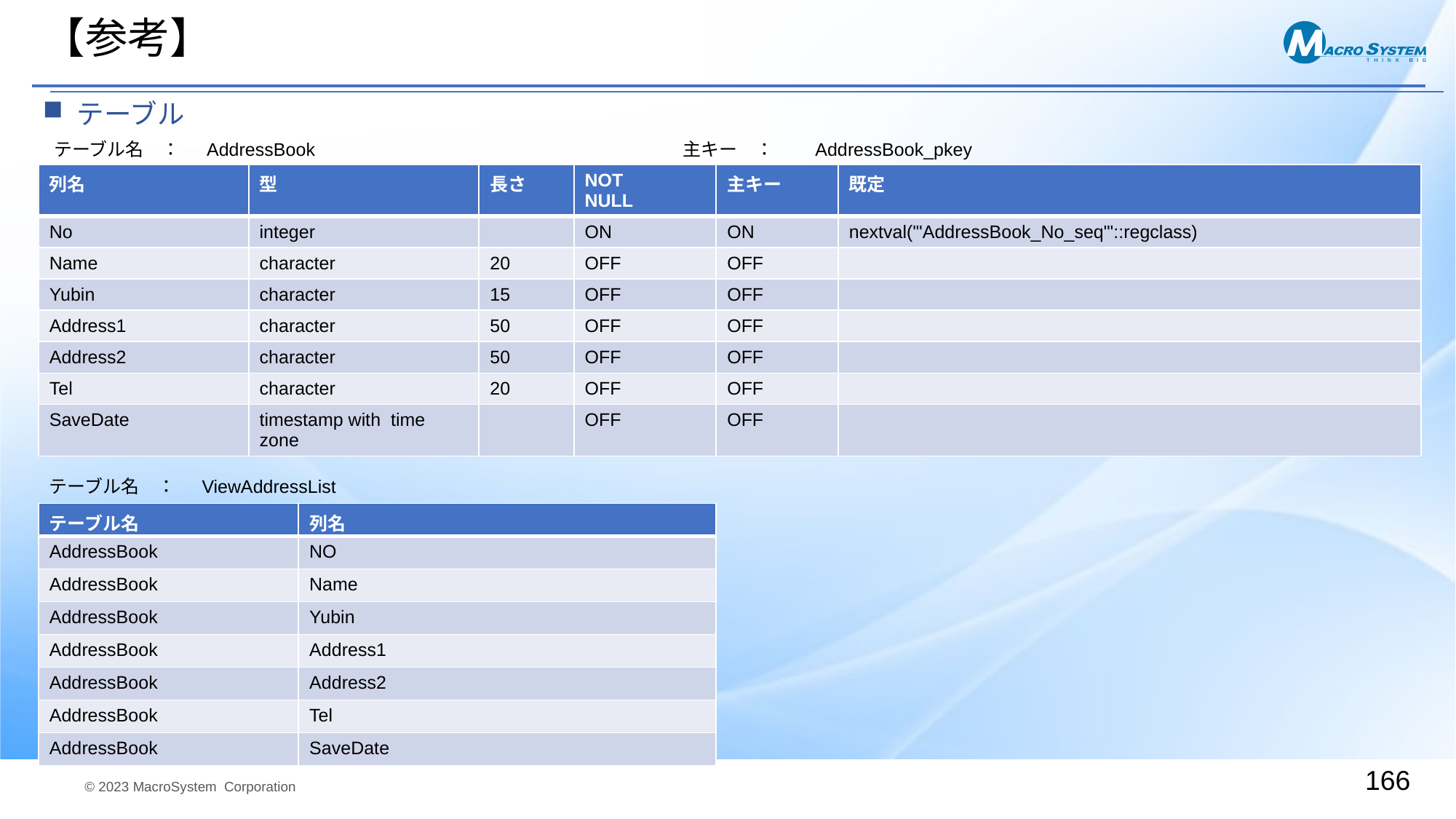

# 【参考】
テーブル
テーブル名　：　 AddressBook　　　　　　　　　　　　　　　　　　　　主キー　：　　AddressBook_pkey
| 列名 | 型 | 長さ | NOT NULL | 主キー | 既定 |
| --- | --- | --- | --- | --- | --- |
| No | integer |  | ON | ON | nextval('"AddressBook\_No\_seq"'::regclass) |
| Name | character | 20 | OFF | OFF |  |
| Yubin | character | 15 | OFF | OFF |  |
| Address1 | character | 50 | OFF | OFF |  |
| Address2 | character | 50 | OFF | OFF |  |
| Tel | character | 20 | OFF | OFF |  |
| SaveDate | timestamp with time zone |  | OFF | OFF |  |
テーブル名　：　 ViewAddressList
| テーブル名 | 列名 |
| --- | --- |
| AddressBook | NO |
| AddressBook | Name |
| AddressBook | Yubin |
| AddressBook | Address1 |
| AddressBook | Address2 |
| AddressBook | Tel |
| AddressBook | SaveDate |